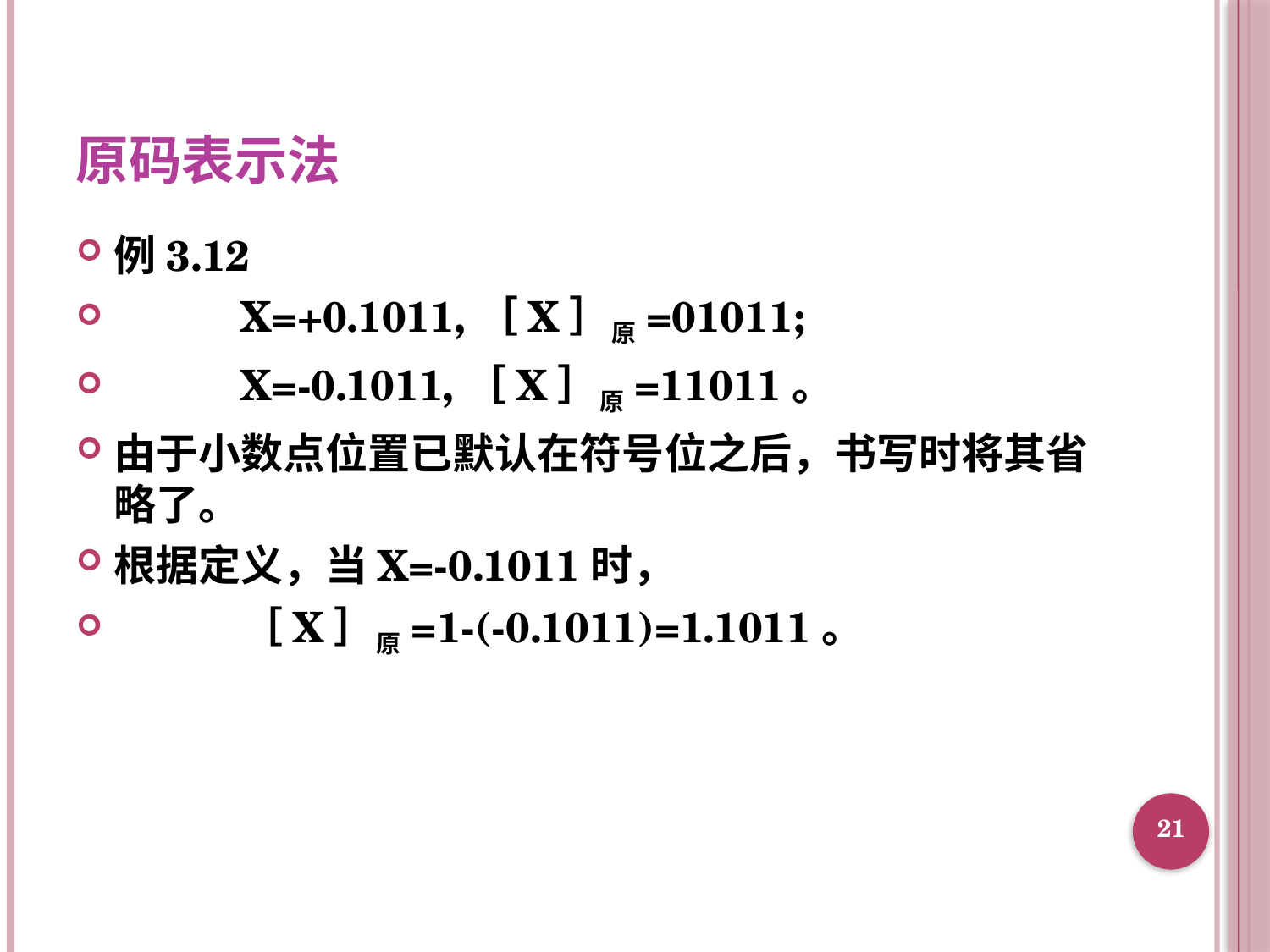

# 原码表示法
例3.12
	X=+0.1011,［X］原=01011;
	X=-0.1011,［X］原=11011。
由于小数点位置已默认在符号位之后，书写时将其省略了。
根据定义，当X=-0.1011时，
	［X］原=1-(-0.1011)=1.1011。

21